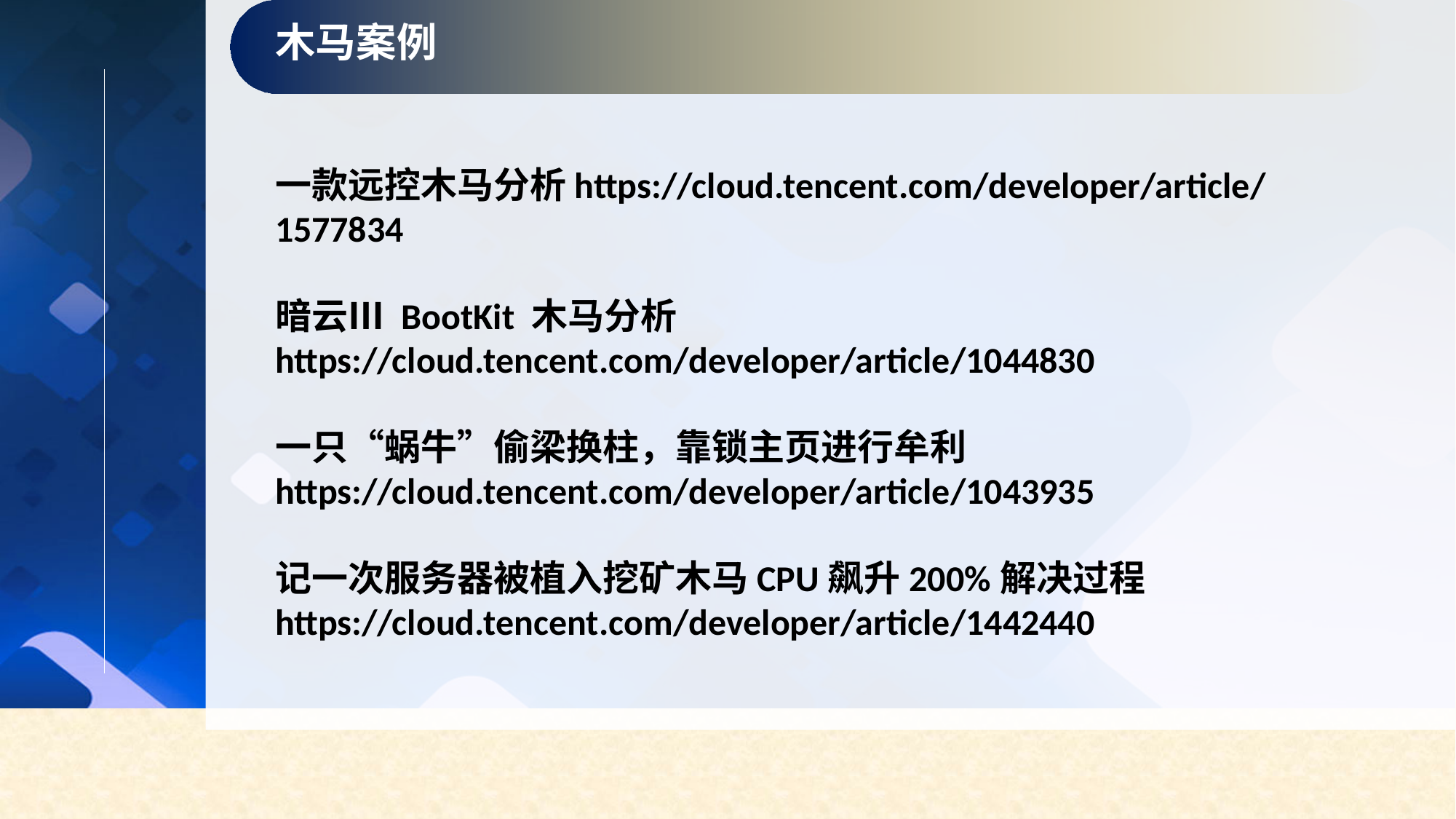

木马案例
一款远控木马分析https://cloud.tencent.com/developer/article/1577834

暗云Ⅲ BootKit 木马分析
https://cloud.tencent.com/developer/article/1044830

一只“蜗牛”偷梁换柱，靠锁主页进行牟利
https://cloud.tencent.com/developer/article/1043935

记一次服务器被植入挖矿木马CPU飙升200%解决过程
https://cloud.tencent.com/developer/article/1442440